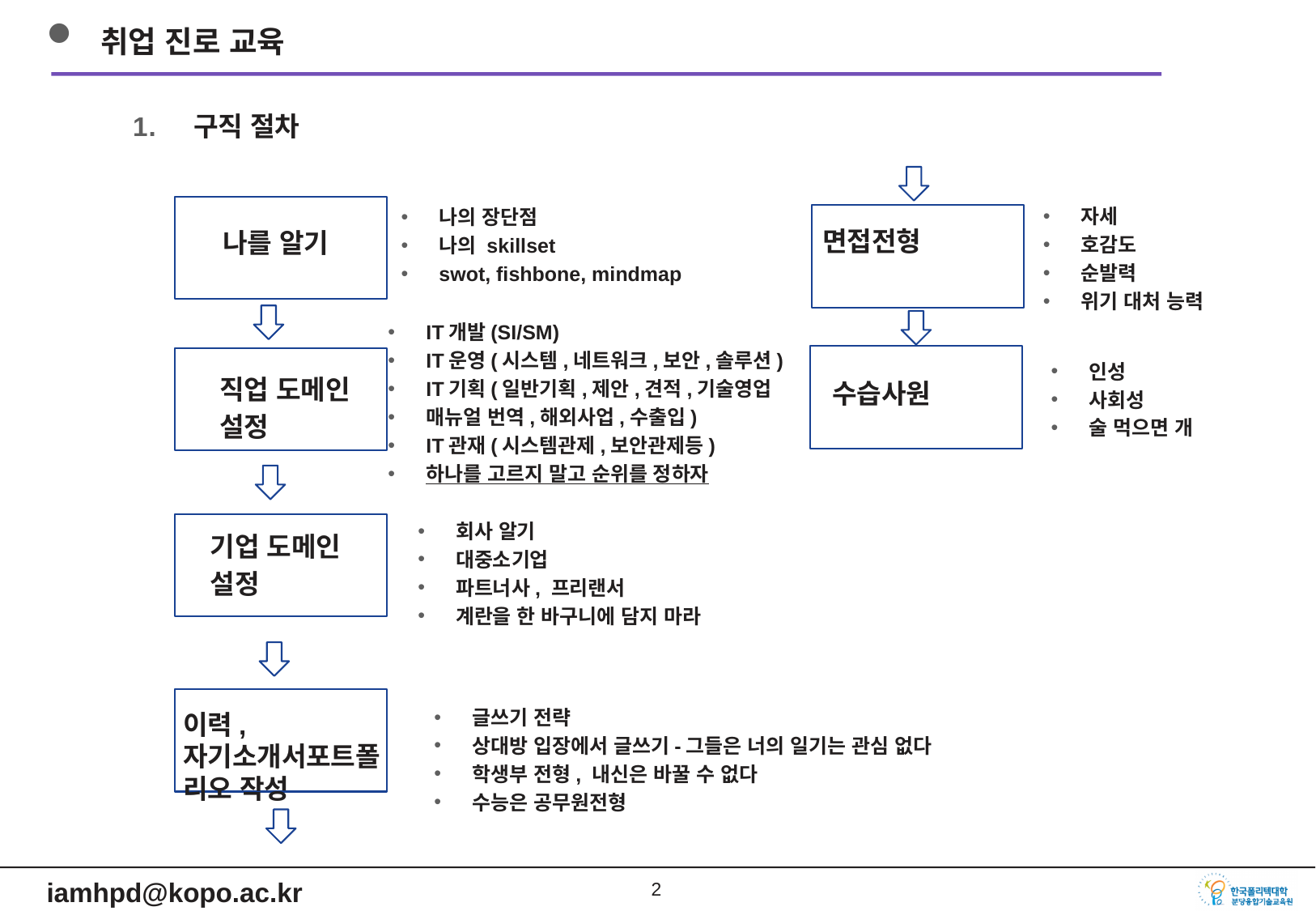

취업 진로 교육
구직 절차

자세
호감도
순발력
위기 대처 능력
나의 장단점
나의 skillset
swot, fishbone, mindmap

면접전형
나를 알기

IT개발(SI/SM)
IT운영(시스템,네트워크,보안,솔루션)
IT기획(일반기획,제안,견적,기술영업
매뉴얼 번역,해외사업,수출입)
IT관재(시스템관제,보안관제등)
하나를 고르지 말고 순위를 정하자

인성
사회성
술 먹으면 개
직업 도메인
설정
수습사원

회사 알기
대중소기업
파트너사, 프리랜서
계란을 한 바구니에 담지 마라

기업 도메인
설정

글쓰기 전략
상대방 입장에서 글쓰기-그들은 너의 일기는 관심 없다
학생부 전형, 내신은 바꿀 수 없다
수능은 공무원전형

이력,자기소개서포트폴리오 작성

2